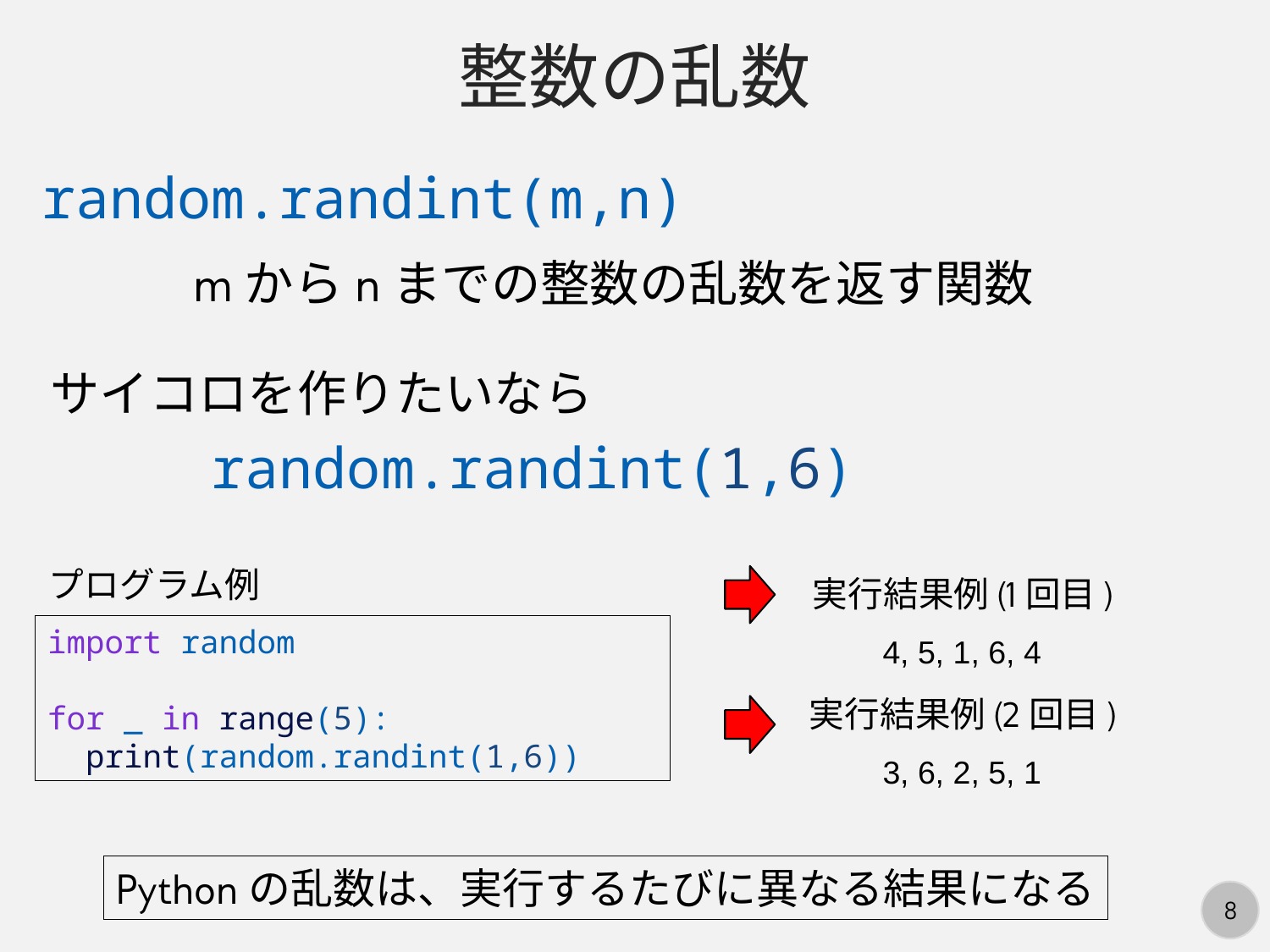

整数の乱数
random.randint(m,n)
mからnまでの整数の乱数を返す関数
サイコロを作りたいなら
random.randint(1,6)
プログラム例

実行結果例(1回目)
import random
for _ in range(5):
  print(random.randint(1,6))
4, 5, 1, 6, 4
実行結果例(2回目)

3, 6, 2, 5, 1
Pythonの乱数は、実行するたびに異なる結果になる